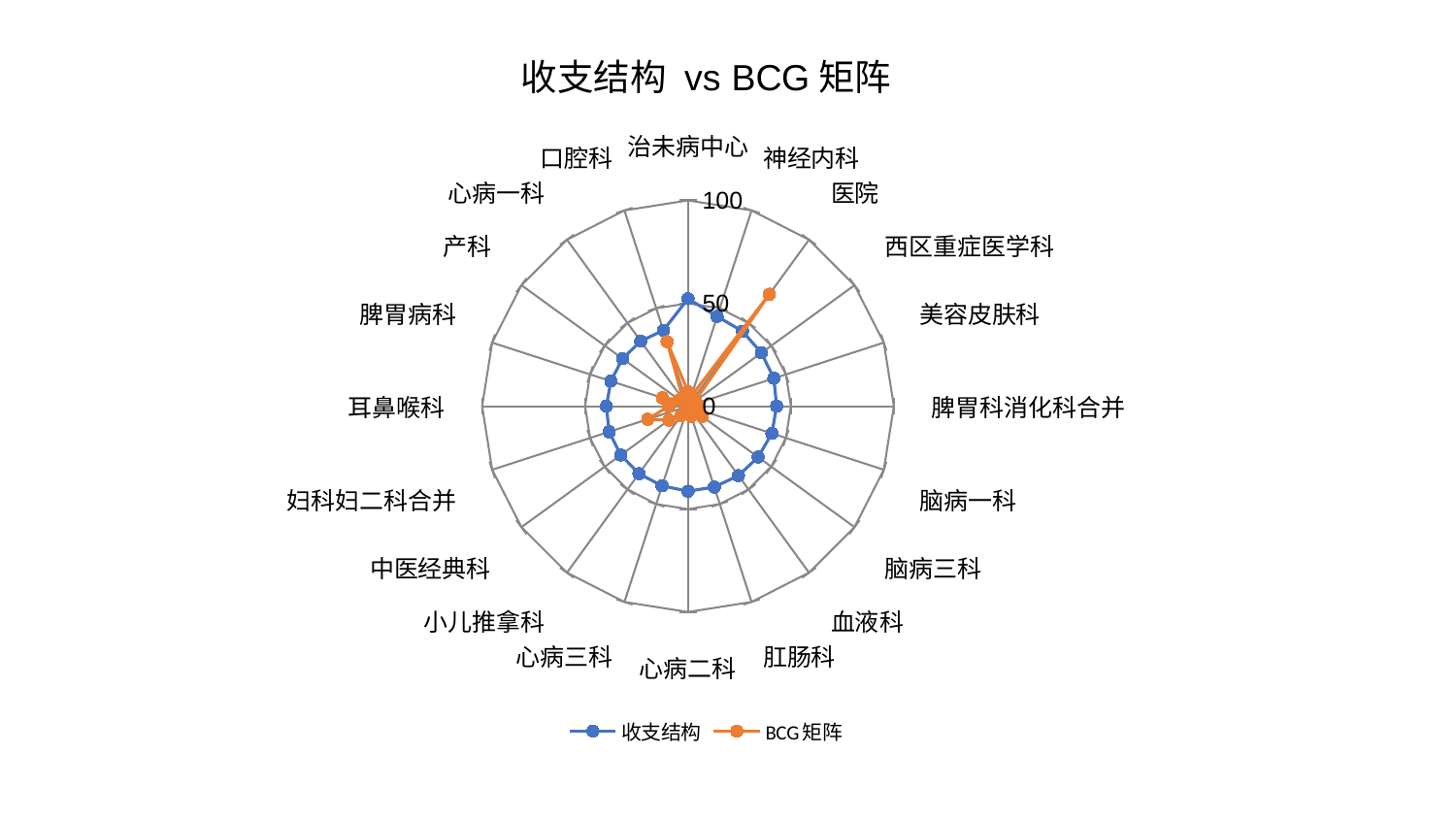

### Chart: 收支结构 vs BCG矩阵

| Category | 收支结构 | BCG矩阵 |
|---|---|---|
| 治未病中心 | 52.24362413450856 | 7.033060901054477 |
| 神经内科 | 45.85965595344539 | 5.075332698878328 |
| 医院 | 45.03538240070086 | 67.2301164111341 |
| 西区重症医学科 | 44.088187031679986 | 4.073485166706419 |
| 美容皮肤科 | 43.87468420818759 | 4.517621271991552 |
| 脾胃科消化科合并 | 43.058555697134665 | 4.565841831458026 |
| 脑病一科 | 42.880058382718396 | 2.601856570551442 |
| 脑病三科 | 42.10706874940177 | 8.545106777059587 |
| 血液科 | 41.71360205722501 | 4.336271180612861 |
| 肛肠科 | 41.322934976906495 | 5.155521821632536 |
| 心病二科 | 41.307017941578586 | 3.5726484729878307 |
| 心病三科 | 40.71187923248934 | 1.4995522768044502 |
| 小儿推拿科 | 40.550139769854326 | 5.782601588968555 |
| 中医经典科 | 40.35012494608849 | 11.47700917388848 |
| 妇科妇二科合并 | 40.283357567473395 | 20.59549712620687 |
| 耳鼻喉科 | 39.66808276242008 | 9.350444093169967 |
| 脾胃病科 | 39.4063471339369 | 13.072650875378374 |
| 产科 | 39.323351704445614 | 5.252617697320656 |
| 心病一科 | 39.06198604842938 | 4.1553480478325975 |
| 口腔科 | 38.74865497860706 | 32.962739681331904 |
74